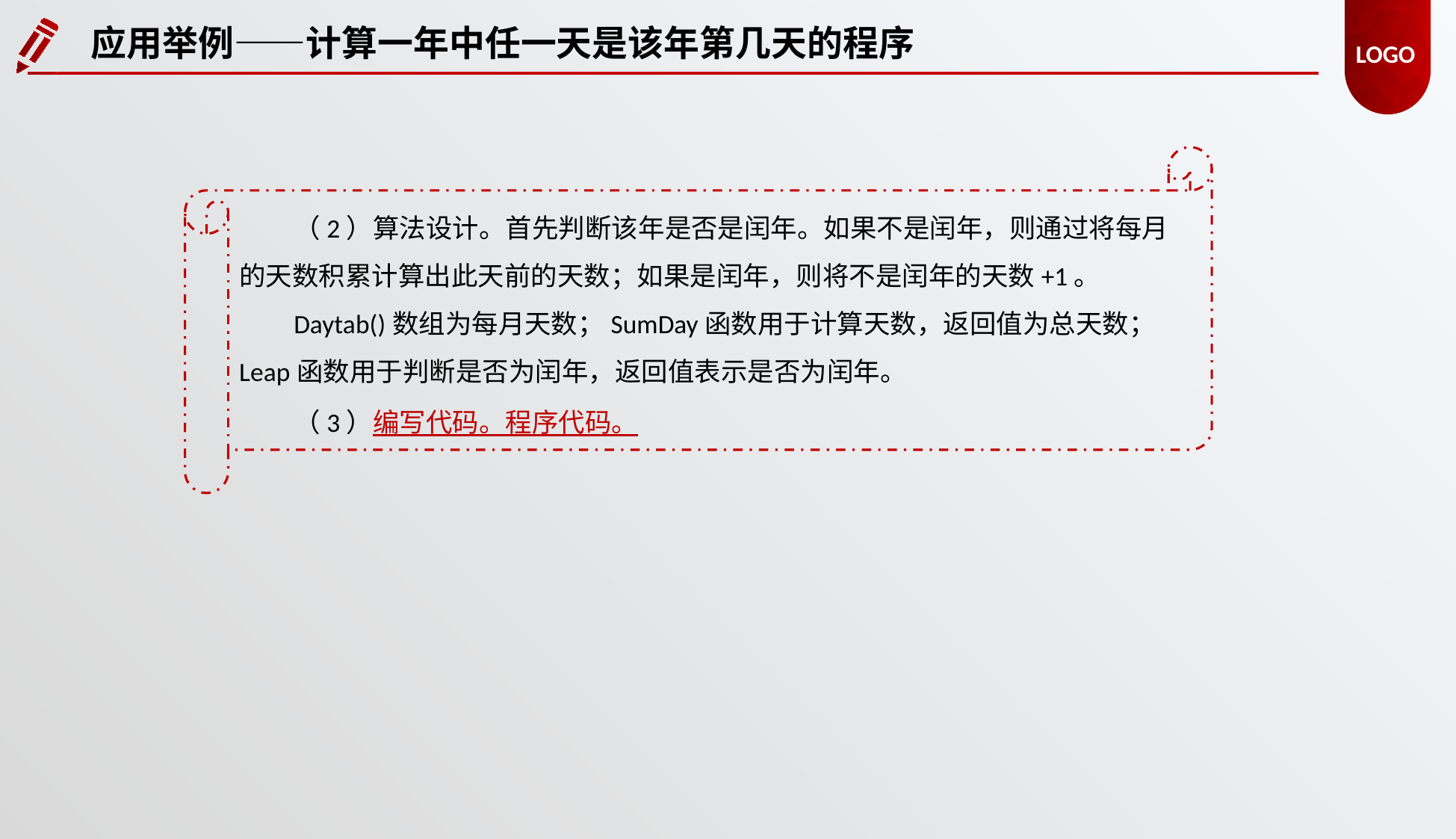

应用举例——计算一年中任一天是该年第几天的程序
（2）算法设计。首先判断该年是否是闰年。如果不是闰年，则通过将每月的天数积累计算出此天前的天数；如果是闰年，则将不是闰年的天数+1。
Daytab()数组为每月天数；SumDay函数用于计算天数，返回值为总天数；Leap函数用于判断是否为闰年，返回值表示是否为闰年。
（3）编写代码。程序代码。